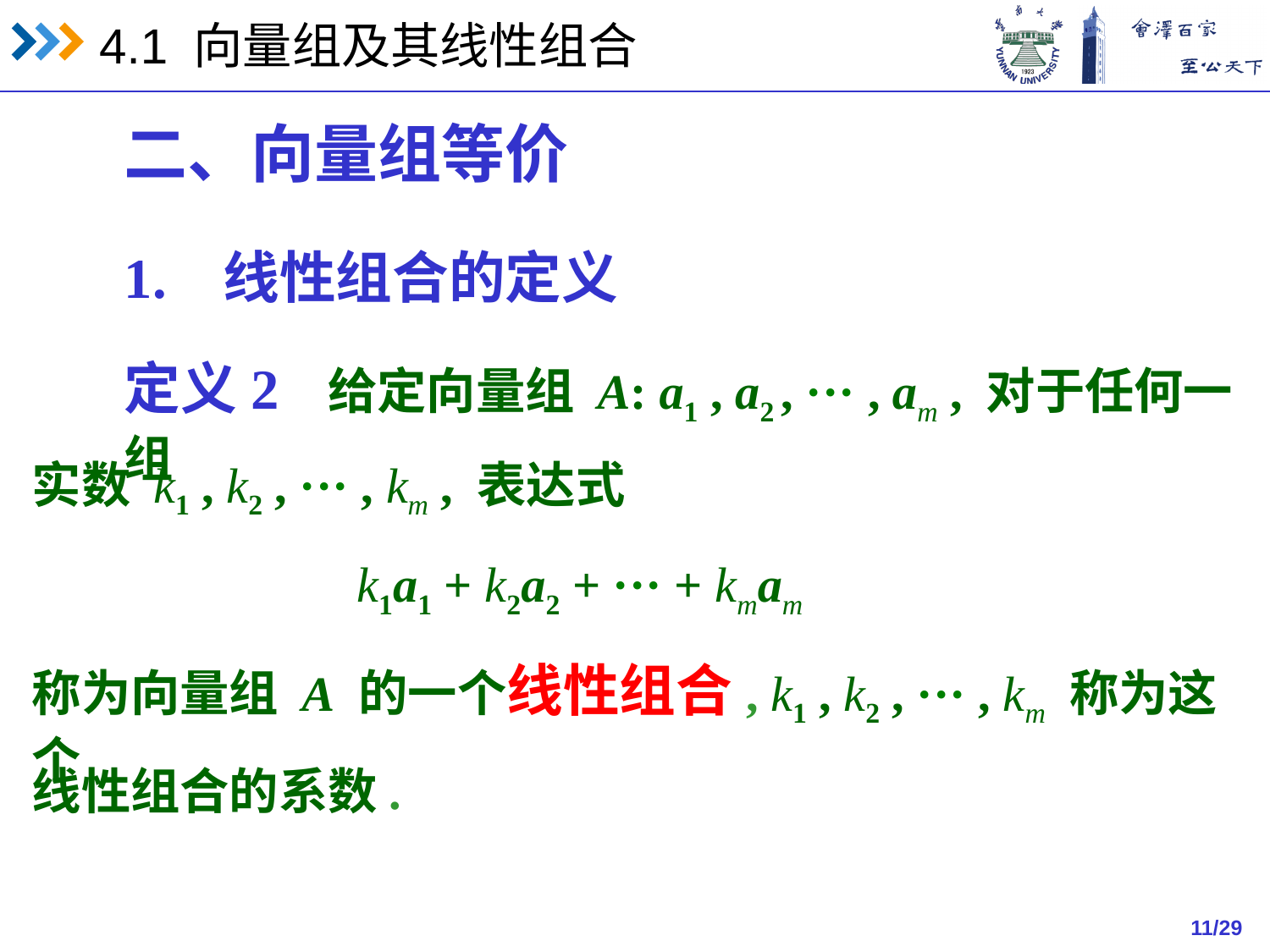

二、向量组等价
1.   线性组合的定义
定义2   给定向量组 A: a1 , a2 , ··· , am , 对于任何一组
实数 k1 , k2 , ··· , km , 表达式
 k1a1 + k2a2 + ··· + kmam
称为向量组 A 的一个线性组合, k1 , k2 , ··· , km 称为这个
线性组合的系数.